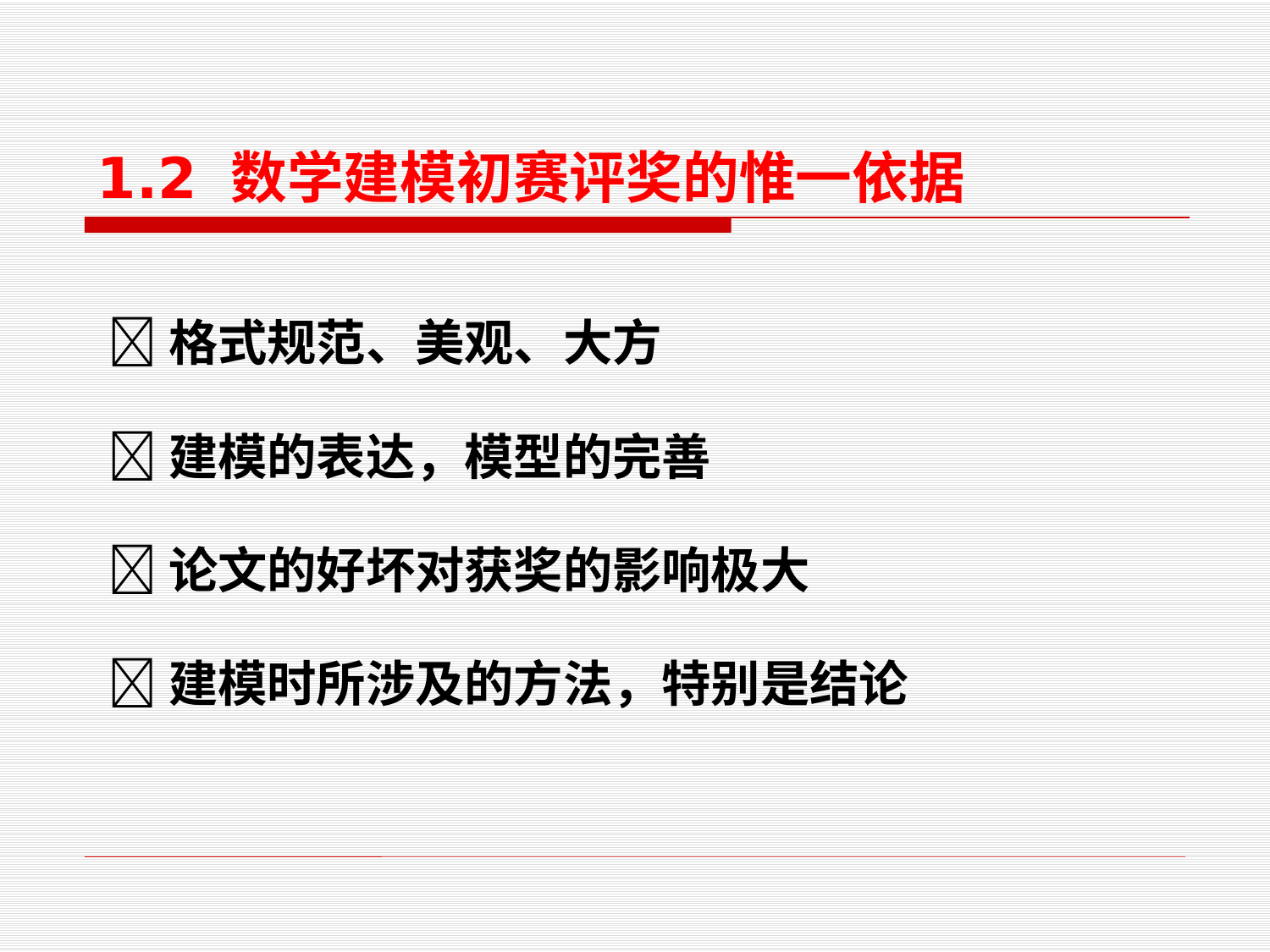

1.2 数学建模初赛评奖的惟一依据
♥格式规范、美观、大方
♥建模的表达，模型的完善
♥论文的好坏对获奖的影响极大
♥建模时所涉及的方法，特别是结论